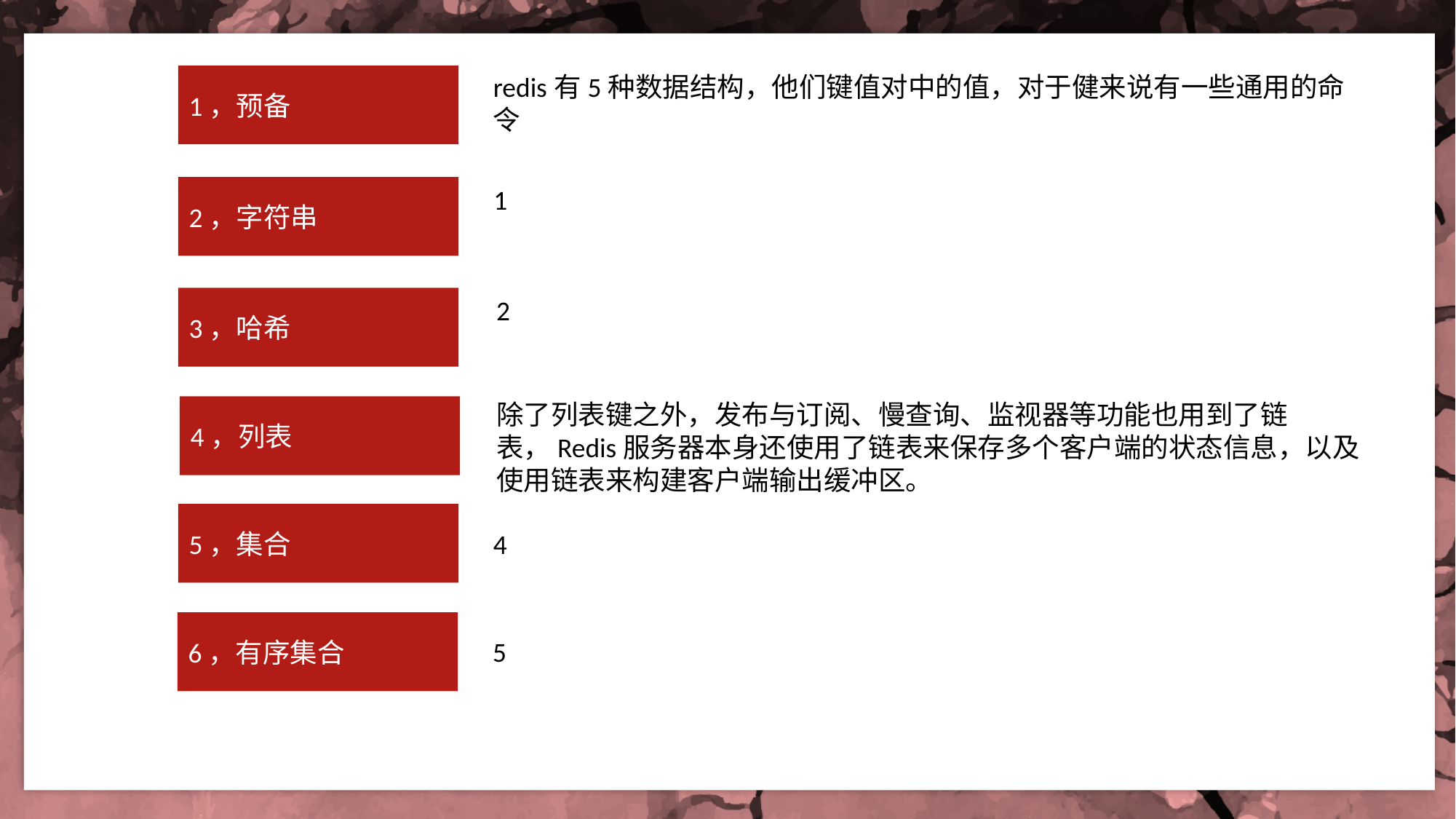

redis有5种数据结构，他们键值对中的值，对于健来说有一些通用的命令
1，预备
2，字符串
1
3，哈希
2
除了列表键之外，发布与订阅、慢查询、监视器等功能也用到了链表，Redis服务器本身还使用了链表来保存多个客户端的状态信息，以及使用链表来构建客户端输出缓冲区。
4，列表
5，集合
4
6，有序集合
5